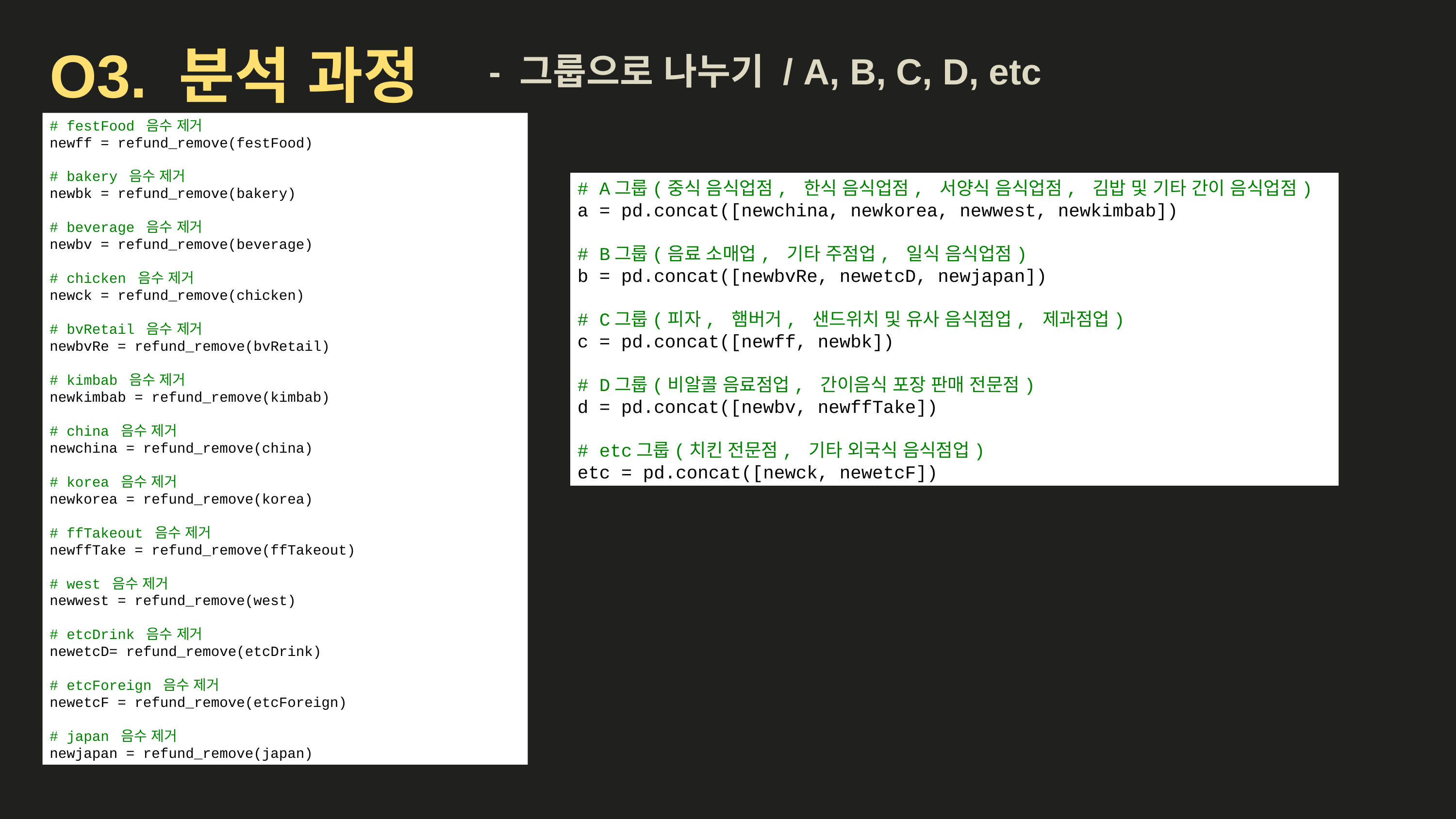

O3. 분석 과정
- 그룹으로 나누기 / A, B, C, D, etc
# festFood 음수 제거
newff = refund_remove(festFood)
# bakery 음수 제거
newbk = refund_remove(bakery)
# beverage 음수 제거
newbv = refund_remove(beverage)
# chicken 음수 제거
newck = refund_remove(chicken)
# bvRetail 음수 제거
newbvRe = refund_remove(bvRetail)
# kimbab 음수 제거
newkimbab = refund_remove(kimbab)
# china 음수 제거
newchina = refund_remove(china)
# korea 음수 제거
newkorea = refund_remove(korea)
# ffTakeout 음수 제거
newffTake = refund_remove(ffTakeout)
# west 음수 제거
newwest = refund_remove(west)
# etcDrink 음수 제거
newetcD= refund_remove(etcDrink)
# etcForeign 음수 제거
newetcF = refund_remove(etcForeign)
# japan 음수 제거
newjapan = refund_remove(japan)
# A그룹(중식 음식업점, 한식 음식업점, 서양식 음식업점, 김밥 및 기타 간이 음식업점)
a = pd.concat([newchina, newkorea, newwest, newkimbab])
# B그룹(음료 소매업, 기타 주점업, 일식 음식업점)
b = pd.concat([newbvRe, newetcD, newjapan])
# C그룹(피자, 햄버거, 샌드위치 및 유사 음식점업, 제과점업)
c = pd.concat([newff, newbk])
# D그룹(비알콜 음료점업, 간이음식 포장 판매 전문점)
d = pd.concat([newbv, newffTake])
# etc그룹(치킨 전문점, 기타 외국식 음식점업)
etc = pd.concat([newck, newetcF])